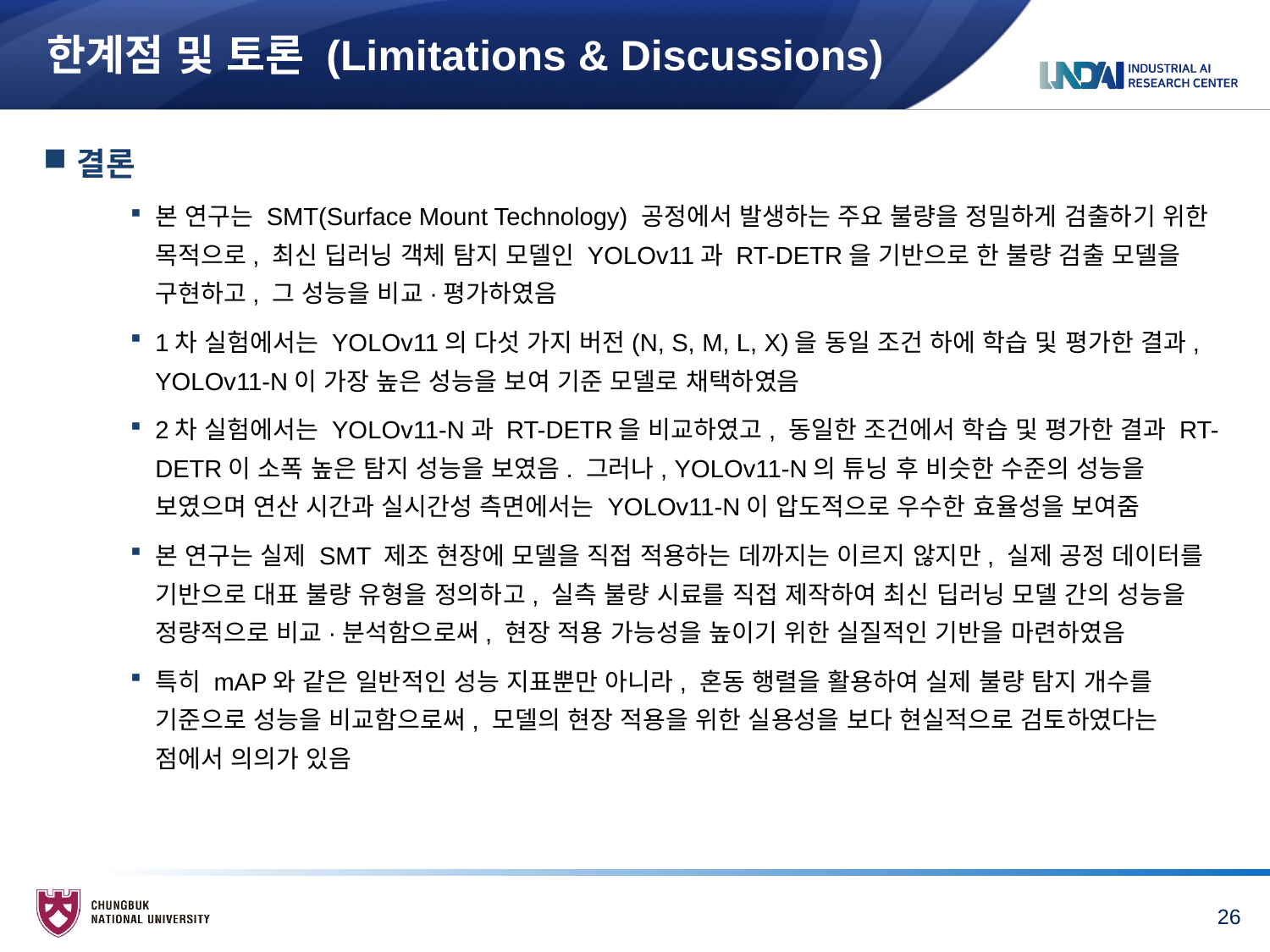

# 한계점 및 토론 (Limitations & Discussions)
결론
본 연구는 SMT(Surface Mount Technology) 공정에서 발생하는 주요 불량을 정밀하게 검출하기 위한 목적으로, 최신 딥러닝 객체 탐지 모델인 YOLOv11과 RT-DETR을 기반으로 한 불량 검출 모델을 구현하고, 그 성능을 비교·평가하였음
1차 실험에서는 YOLOv11의 다섯 가지 버전(N, S, M, L, X)을 동일 조건 하에 학습 및 평가한 결과, YOLOv11-N이 가장 높은 성능을 보여 기준 모델로 채택하였음
2차 실험에서는 YOLOv11-N과 RT-DETR을 비교하였고, 동일한 조건에서 학습 및 평가한 결과 RT-DETR이 소폭 높은 탐지 성능을 보였음. 그러나, YOLOv11-N의 튜닝 후 비슷한 수준의 성능을 보였으며 연산 시간과 실시간성 측면에서는 YOLOv11-N이 압도적으로 우수한 효율성을 보여줌
본 연구는 실제 SMT 제조 현장에 모델을 직접 적용하는 데까지는 이르지 않지만, 실제 공정 데이터를 기반으로 대표 불량 유형을 정의하고, 실측 불량 시료를 직접 제작하여 최신 딥러닝 모델 간의 성능을 정량적으로 비교·분석함으로써, 현장 적용 가능성을 높이기 위한 실질적인 기반을 마련하였음
특히 mAP와 같은 일반적인 성능 지표뿐만 아니라, 혼동 행렬을 활용하여 실제 불량 탐지 개수를 기준으로 성능을 비교함으로써, 모델의 현장 적용을 위한 실용성을 보다 현실적으로 검토하였다는 점에서 의의가 있음